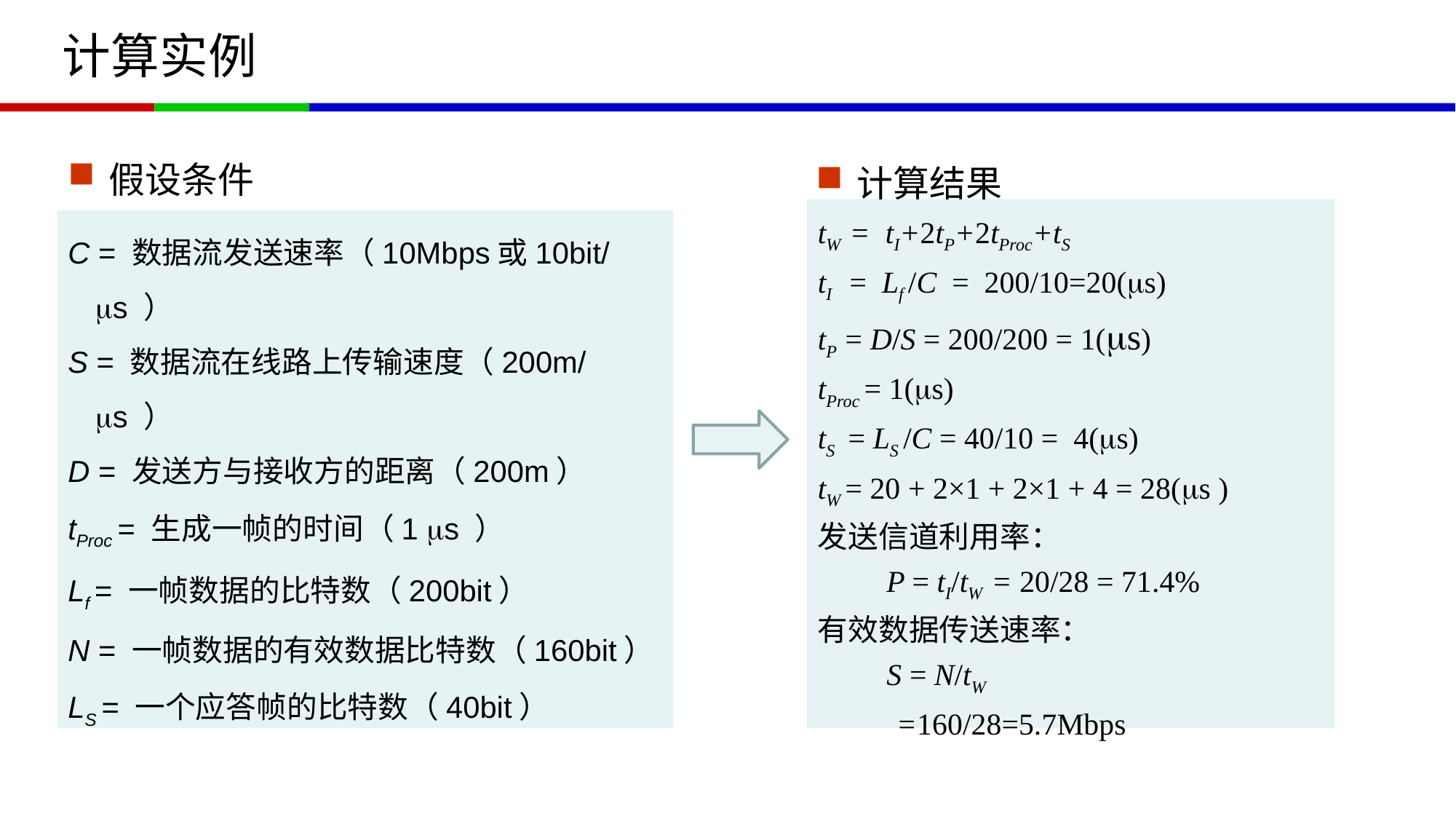

# 计算实例
假设条件
计算结果
tW  =  tI+2tP+2tProc+tS
tI    =  Lf /C  =  200/10=20(μs)
tP  = D/S = 200/200 = 1(μs)
tProc = 1(μs)
tS   = LS /C = 40/10 =  4(μs)
tW = 20 + 2×1 + 2×1 + 4 = 28(μs )
发送信道利用率：
         P = tI/tW  = 20/28 = 71.4%
有效数据传送速率：
         S = N/tW
                  =160/28=5.7Mbps
C = 数据流发送速率（10Mbps或10bit/ μs ）
S = 数据流在线路上传输速度（200m/ μs ）
D = 发送方与接收方的距离（200m）
tProc = 生成一帧的时间（1 μs ）
Lf = 一帧数据的比特数（200bit）
N = 一帧数据的有效数据比特数（160bit）
LS = 一个应答帧的比特数（40bit）

53